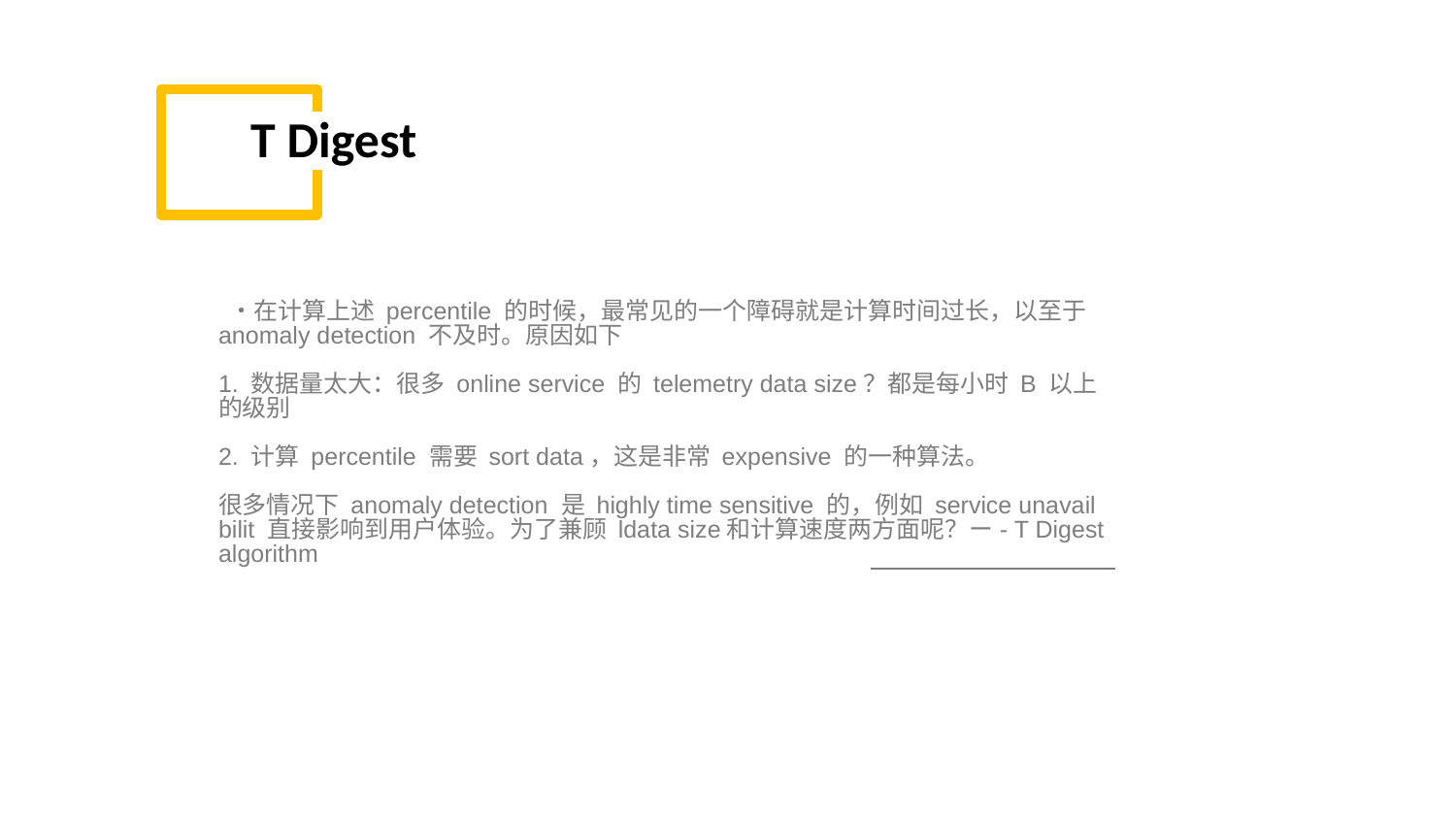

T Digest
 ・在计算上述 percentile 的时候，最常见的一个障碍就是计算时间过长，以至于 anomaly detection 不及时。原因如下

1. 数据量太大：很多 online service 的 telemetry data size？都是每小时 B 以上的级别

2. 计算 percentile 需要 sort data，这是非常 expensive 的一种算法。

很多情况下 anomaly detection 是 highly time sensitive 的，例如 service unavail bilit 直接影响到用户体验。为了兼顾 ldata size和计算速度两方面呢？ー- T Digest algorithm